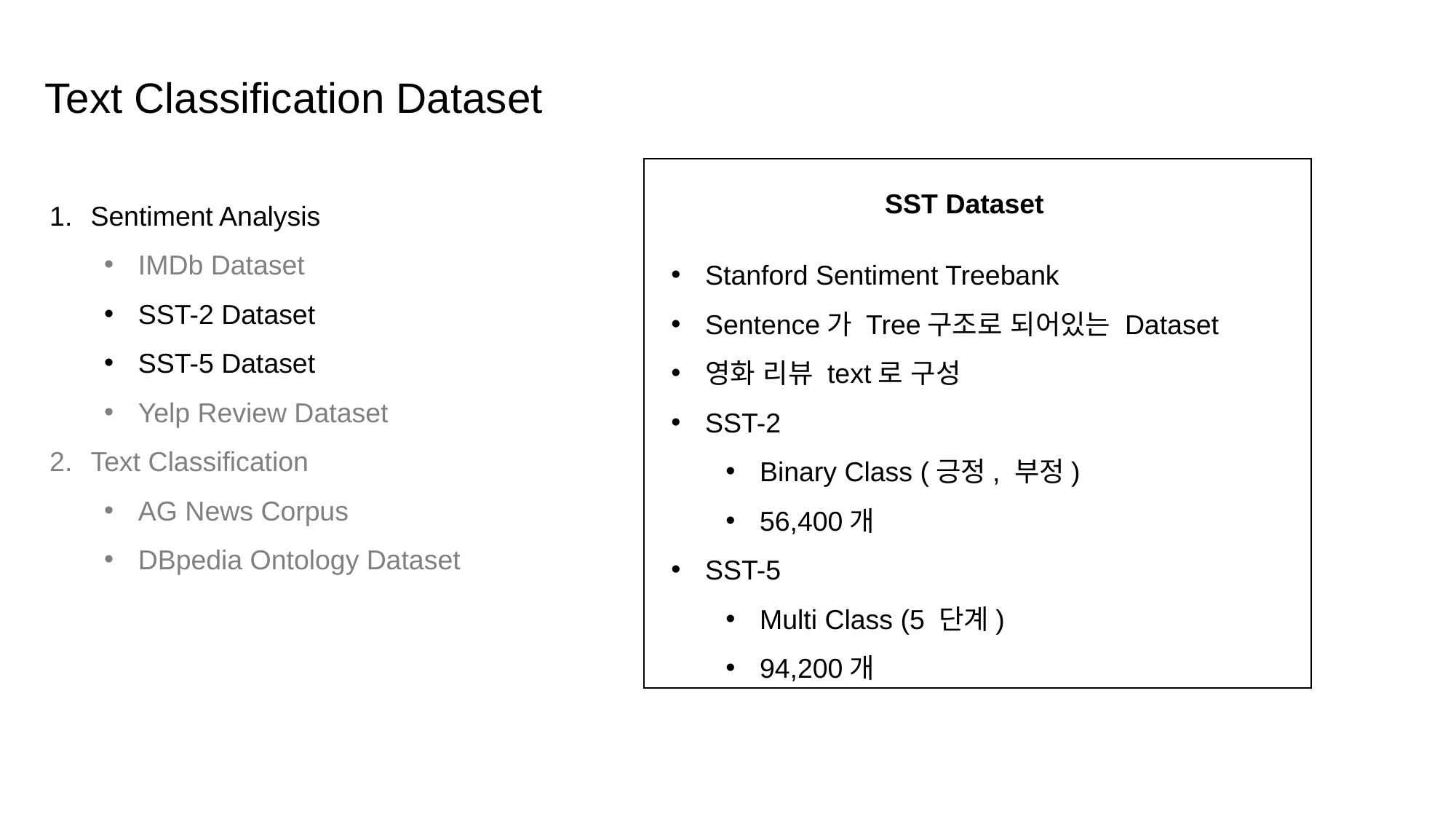

Text Classification Dataset

Sentiment Analysis
IMDb Dataset
SST-2 Dataset
SST-5 Dataset
Yelp Review Dataset
Text Classification
AG News Corpus
DBpedia Ontology Dataset
SST Dataset
Stanford Sentiment Treebank
Sentence가 Tree구조로 되어있는 Dataset
영화 리뷰 text로 구성
SST-2
Binary Class (긍정, 부정)
56,400개
SST-5
Multi Class (5 단계)
94,200개